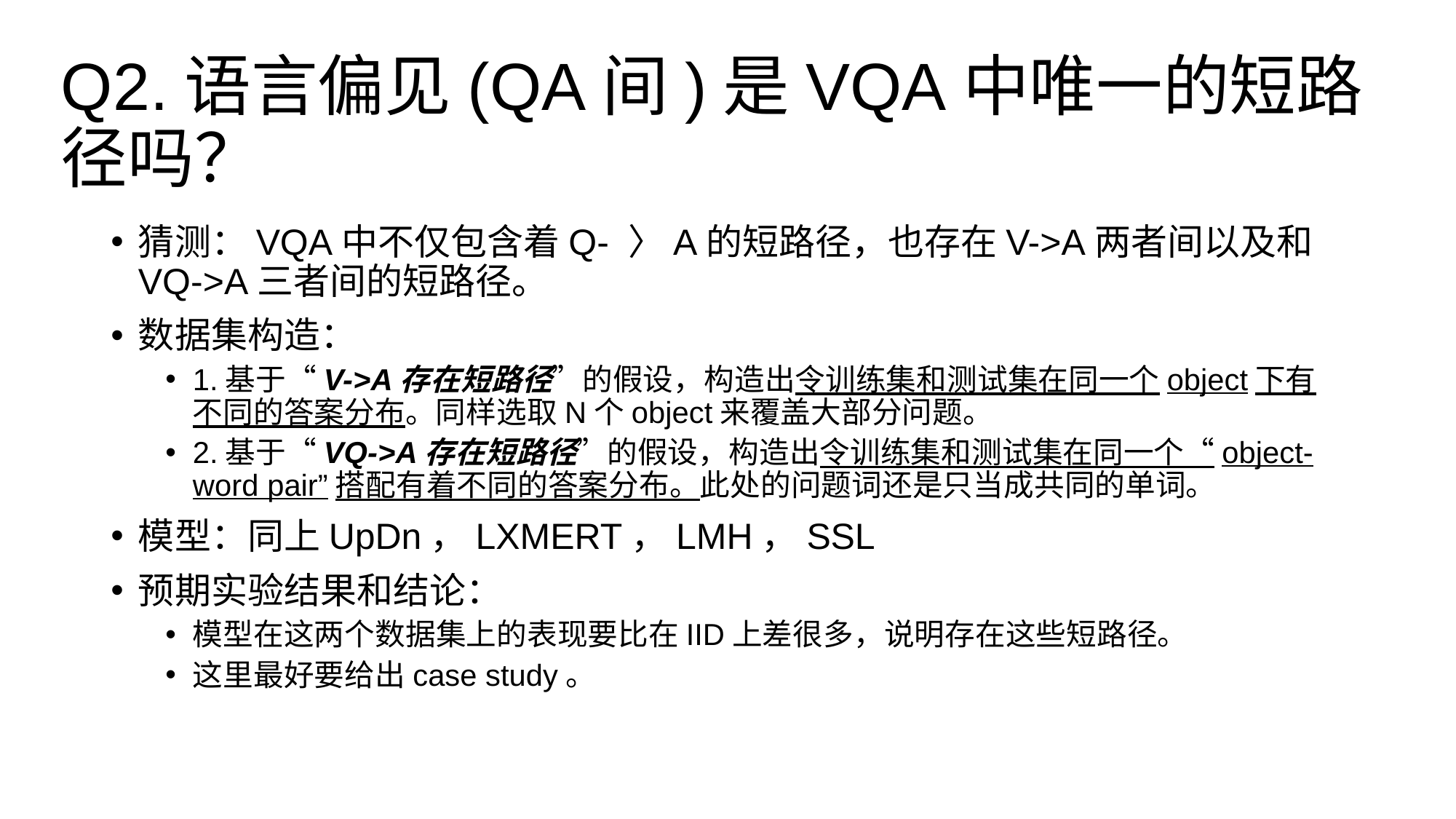

# Q2.语言偏见(QA间)是VQA中唯一的短路径吗？
猜测：VQA中不仅包含着Q- 〉A的短路径，也存在V->A两者间以及和VQ->A三者间的短路径。
数据集构造：
1.基于“V->A存在短路径”的假设，构造出令训练集和测试集在同一个object下有不同的答案分布。同样选取N个object来覆盖大部分问题。
2.基于“VQ->A存在短路径”的假设，构造出令训练集和测试集在同一个“object-word pair”搭配有着不同的答案分布。此处的问题词还是只当成共同的单词。
模型：同上UpDn，LXMERT，LMH，SSL
预期实验结果和结论：
模型在这两个数据集上的表现要比在IID上差很多，说明存在这些短路径。
这里最好要给出case study。